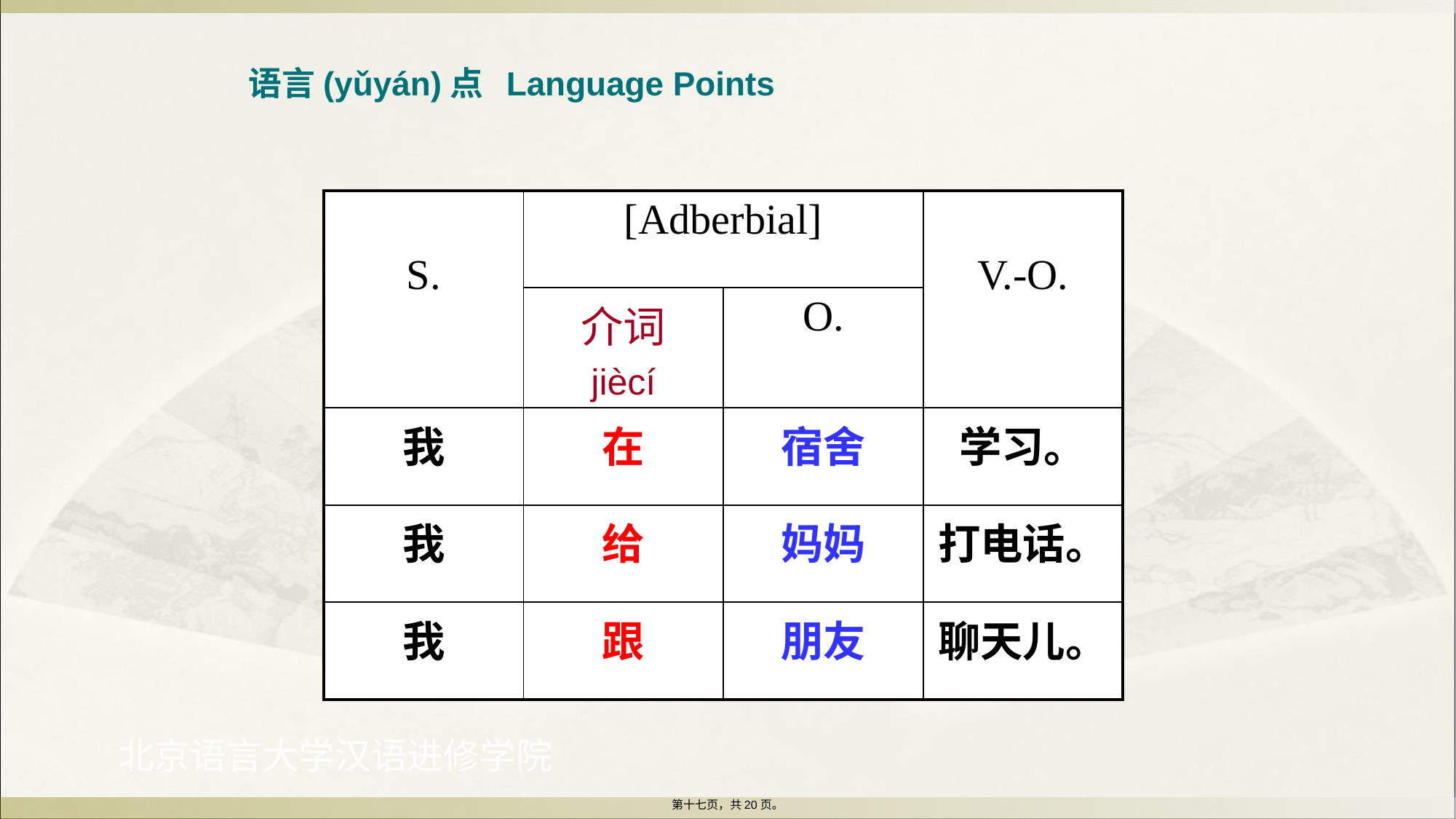

语言(yǔyán)点  Language Points
| S. | [Adberbial] |  | V.-O. |
| --- | --- | --- | --- |
|  | 介词 jiècí | O. |  |
| 我 | 在 | 宿舍 | 学习。 |
| 我 | 给 | 妈妈 | 打电话。 |
| 我 | 跟 | 朋友 | 聊天儿。 |
第十七页，共20页。